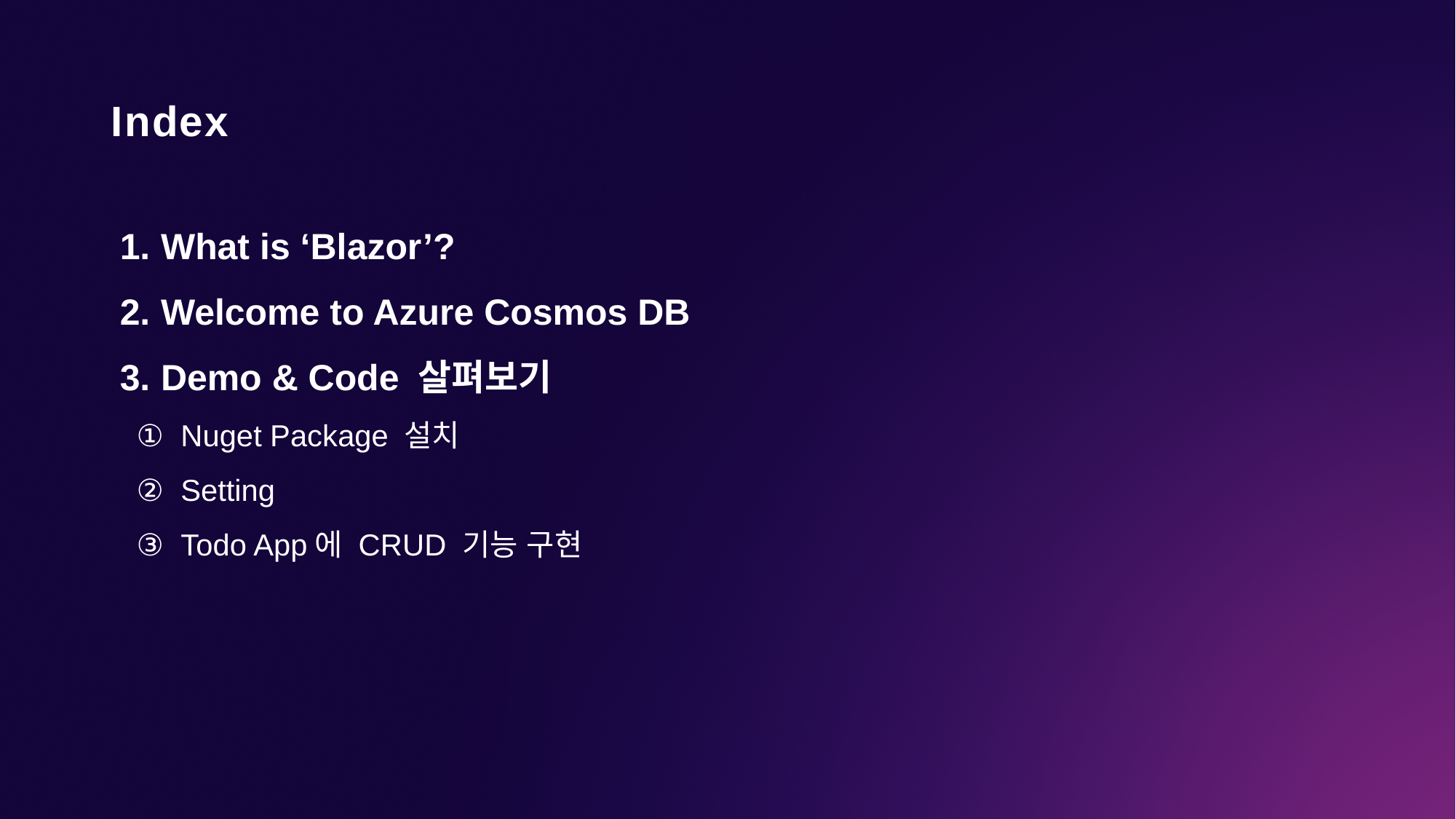

# Index
What is ‘Blazor’?
Welcome to Azure Cosmos DB
Demo & Code 살펴보기
  ①  Nuget Package 설치
  ②  Setting
  ③  Todo App에 CRUD 기능 구현